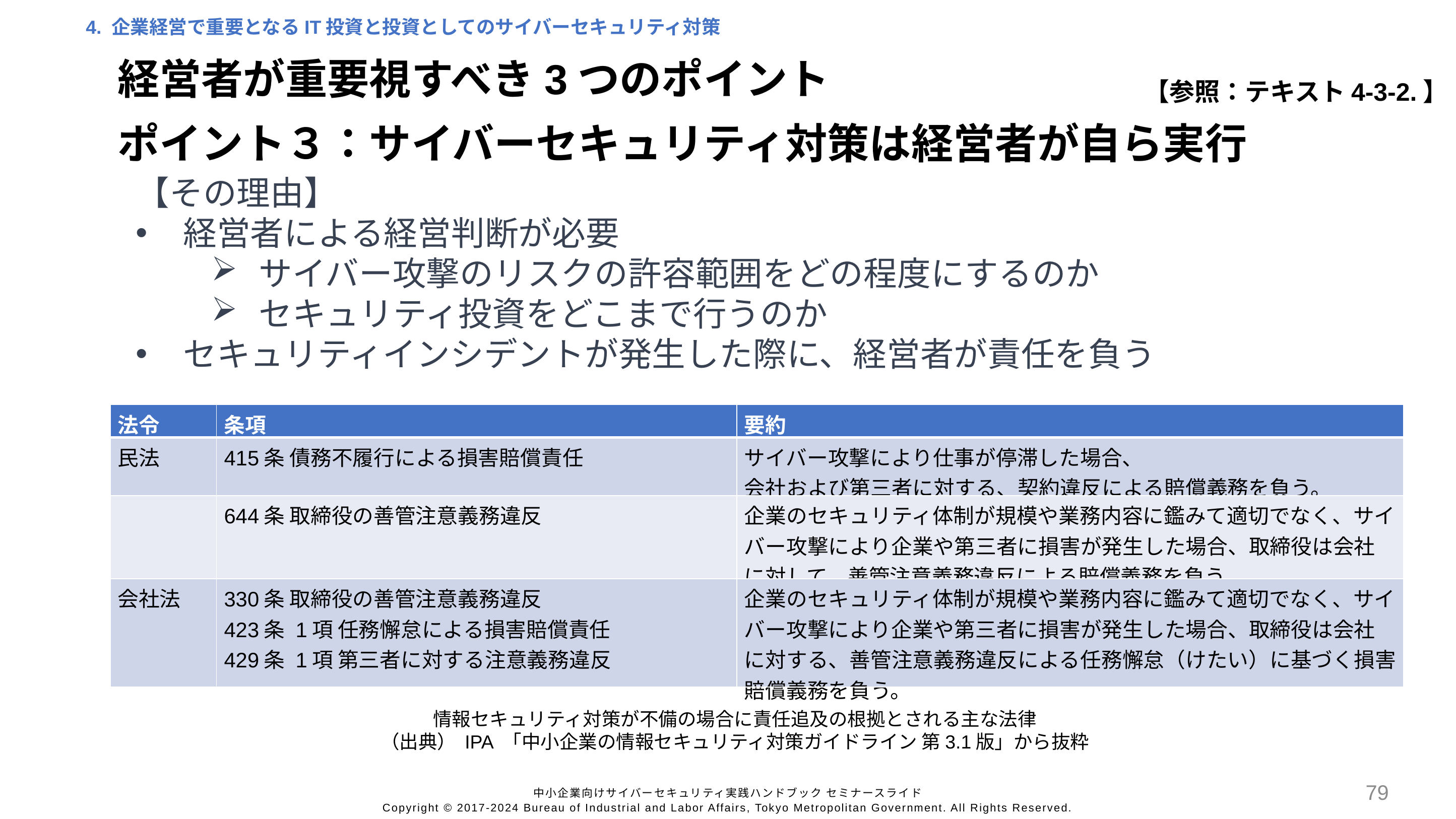

4. 企業経営で重要となるIT投資と投資としてのサイバーセキュリティ対策
経営者が重要視すべき3つのポイント
【参照：テキスト4-3-2.】
ポイント３：サイバーセキュリティ対策は経営者が自ら実行
【その理由】
経営者による経営判断が必要
サイバー攻撃のリスクの許容範囲をどの程度にするのか
セキュリティ投資をどこまで行うのか
セキュリティインシデントが発生した際に、経営者が責任を負う
| 法令 | 条項 | 要約 |
| --- | --- | --- |
| 民法 | 415条 債務不履行による損害賠償責任 | サイバー攻撃により仕事が停滞した場合、 会社および第三者に対する、契約違反による賠償義務を負う。 |
|  | 644条 取締役の善管注意義務違反 | 企業のセキュリティ体制が規模や業務内容に鑑みて適切でなく、サイバー攻撃により企業や第三者に損害が発生した場合、取締役は会社に対して、善管注意義務違反による賠償義務を負う。 |
| 会社法 | 330条 取締役の善管注意義務違反 423条 1項 任務懈怠による損害賠償責任 429条 1項 第三者に対する注意義務違反 | 企業のセキュリティ体制が規模や業務内容に鑑みて適切でなく、サイバー攻撃により企業や第三者に損害が発生した場合、取締役は会社に対する、善管注意義務違反による任務懈怠（けたい）に基づく損害賠償義務を負う。 |
情報セキュリティ対策が不備の場合に責任追及の根拠とされる主な法律
（出典） IPA 「中小企業の情報セキュリティ対策ガイドライン 第3.1版」から抜粋
79